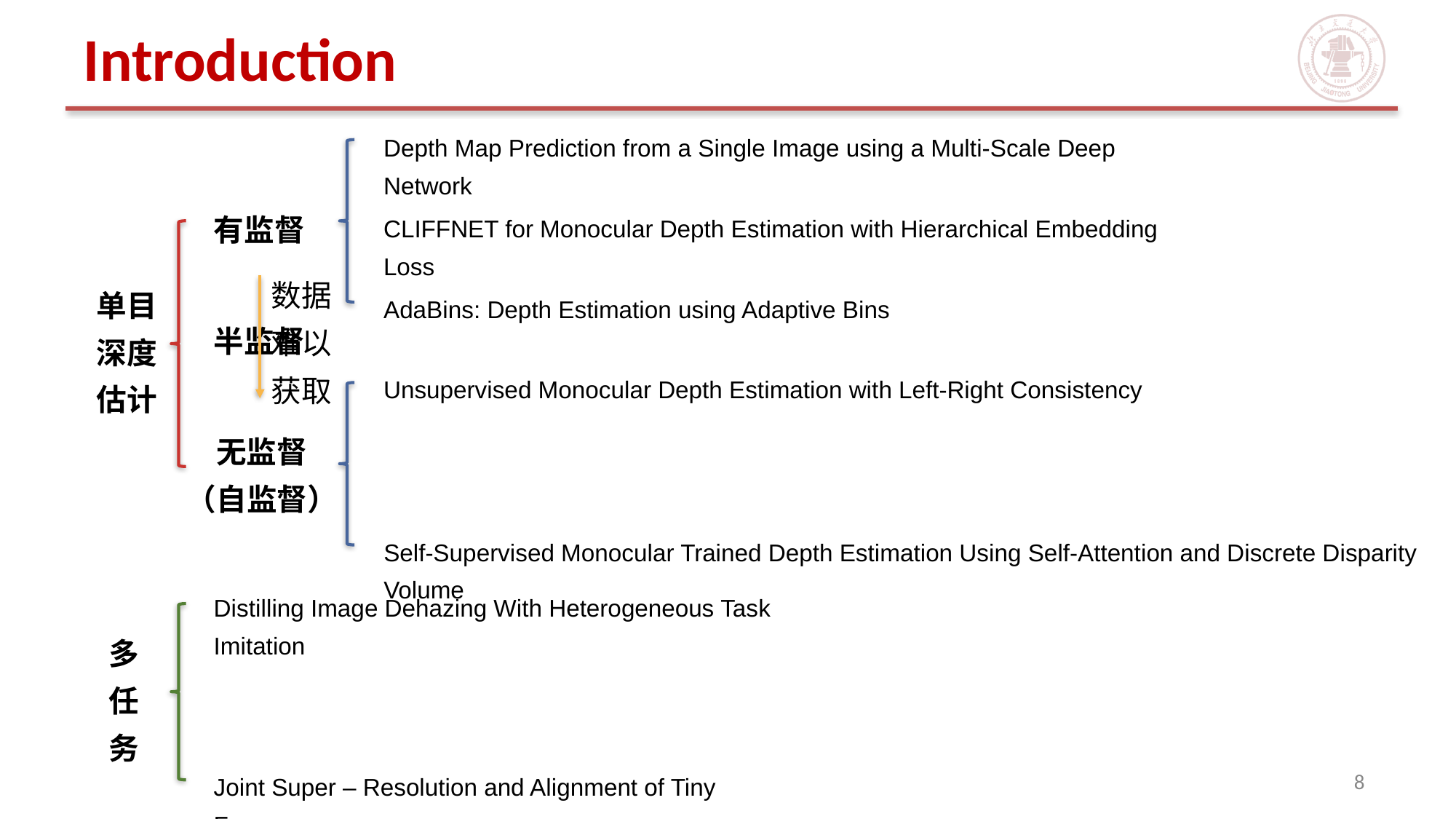

# Introduction
Depth Map Prediction from a Single Image using a Multi-Scale Deep Network

有监督
CLIFFNET for Monocular Depth Estimation with Hierarchical Embedding Loss

数据难以获取
单目深度估计
AdaBins: Depth Estimation using Adaptive Bins
半监督
Unsupervised Monocular Depth Estimation with Left-Right Consistency

无监督
（自监督）
Self-Supervised Monocular Trained Depth Estimation Using Self-Attention and Discrete Disparity Volume
Distilling Image Dehazing With Heterogeneous Task Imitation

多任务
Joint Super – Resolution and Alignment of Tiny Faces
8